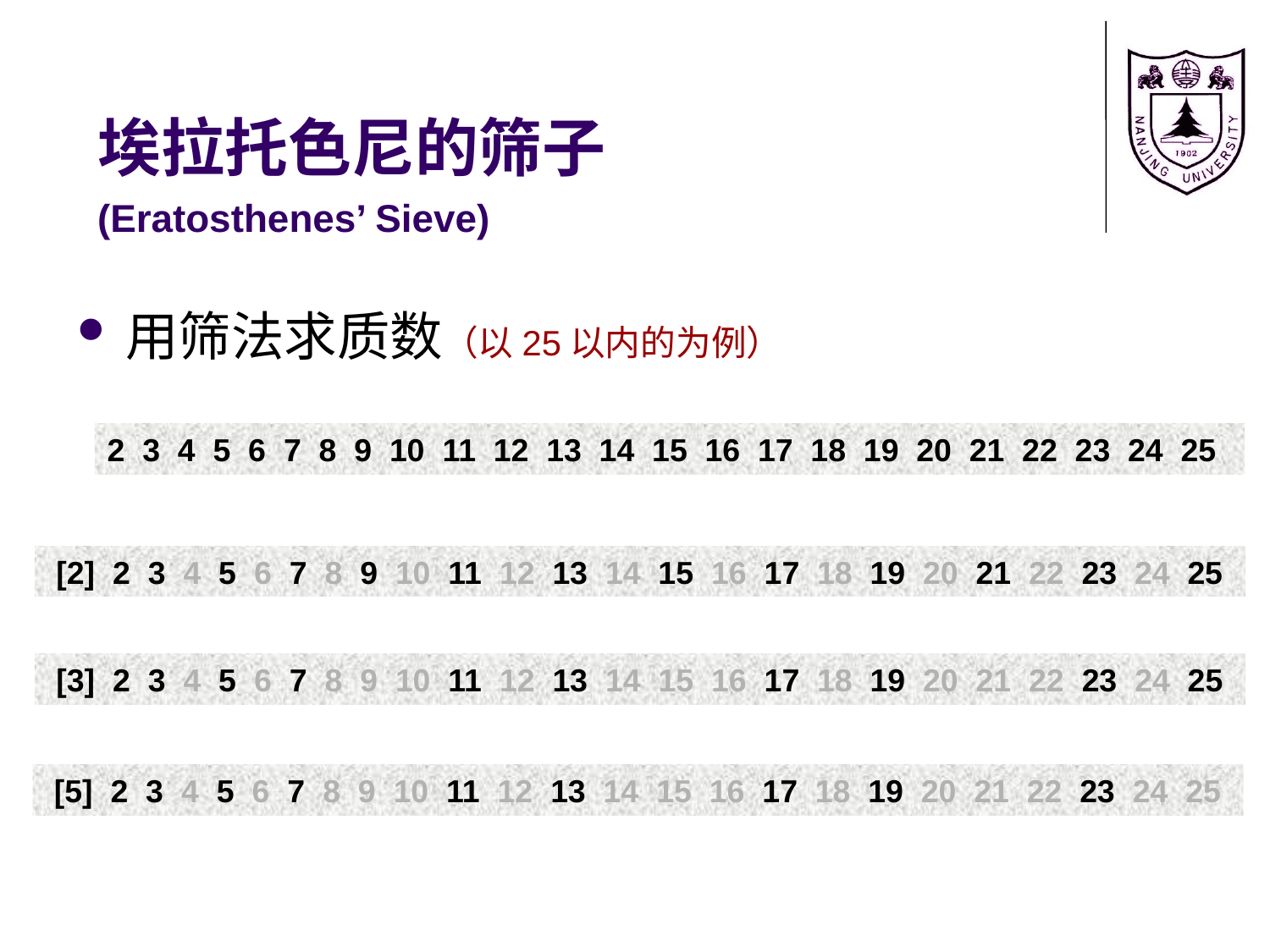

# 埃拉托色尼的筛子 (Eratosthenes’ Sieve)
用筛法求质数（以25以内的为例）
2  3  4  5  6  7  8  9  10  11  12  13  14  15  16  17  18  19  20  21  22  23  24  25
 [2]  2  3  4  5  6  7  8  9  10  11  12  13  14  15  16  17  18  19  20  21  22  23  24  25
 [3]  2  3  4  5  6  7  8  9  10  11  12  13  14  15  16  17  18  19  20  21  22  23  24  25
 [5]  2  3  4  5  6  7  8  9  10  11  12  13  14  15  16  17  18  19  20  21  22  23  24  25